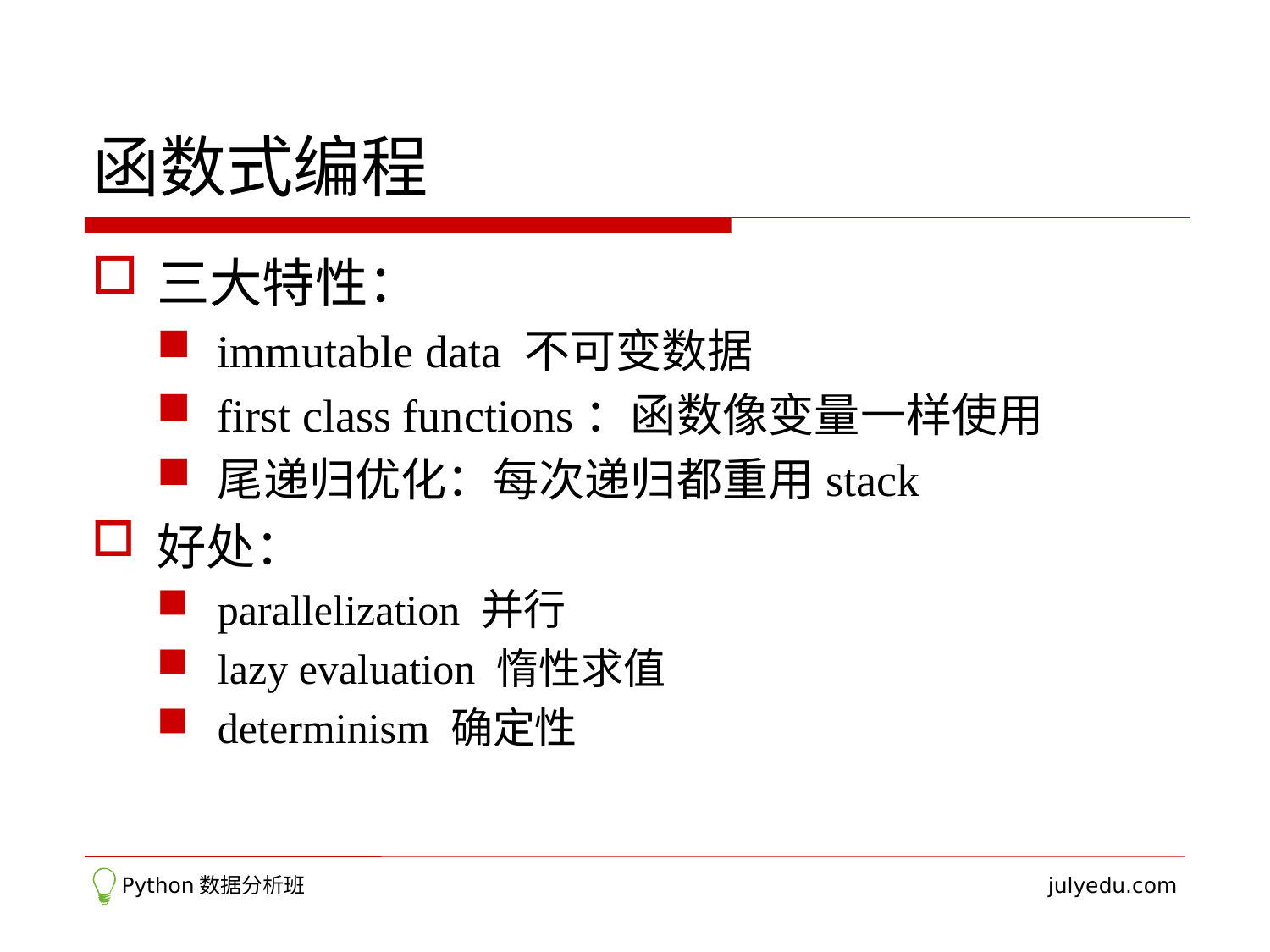

# 函数式编程
三大特性：
immutable data 不可变数据
first class functions：函数像变量一样使用
尾递归优化：每次递归都重用stack
好处：
parallelization 并行
lazy evaluation 惰性求值
determinism 确定性
     Python数据分析班
julyedu.com